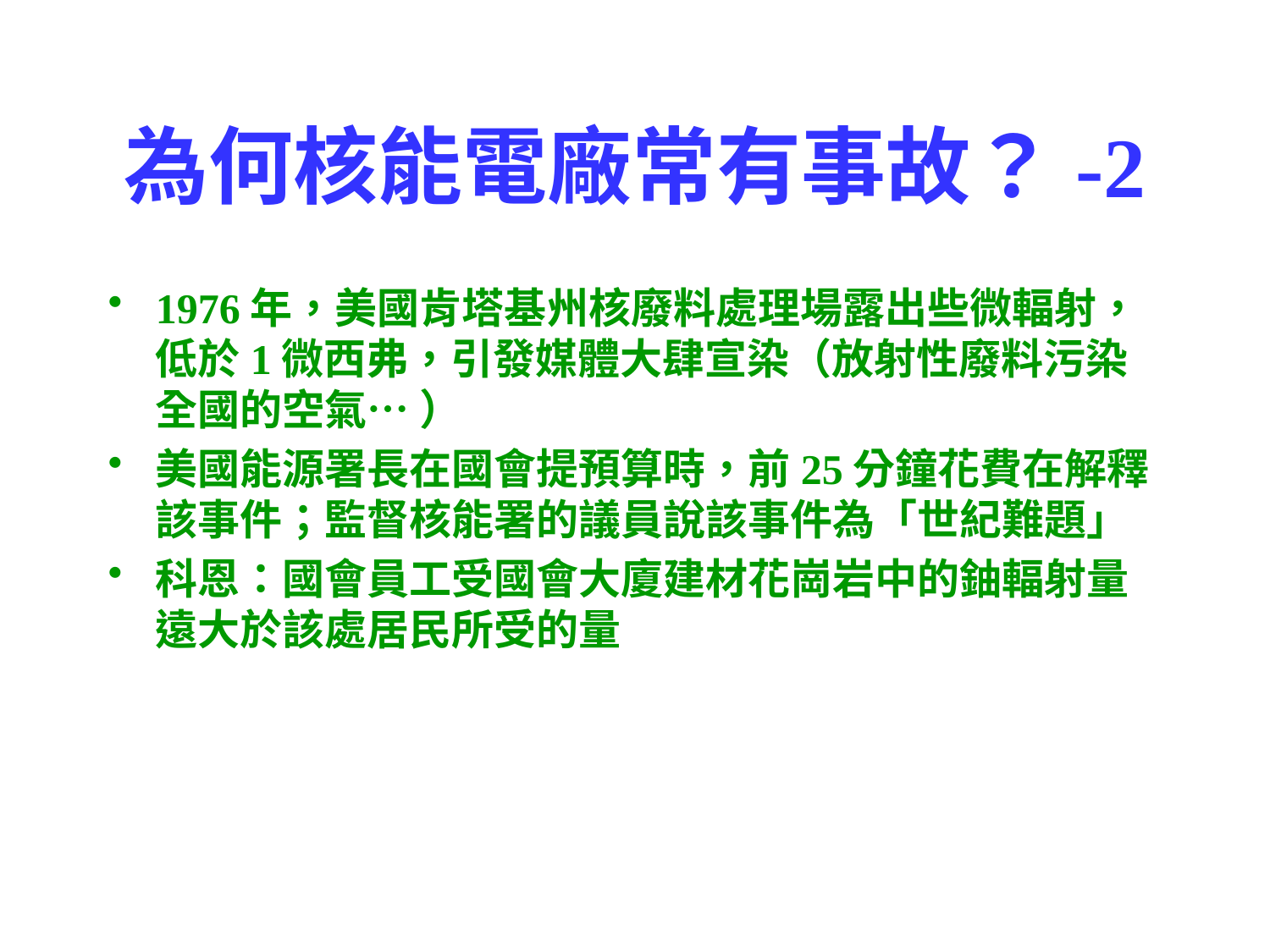

# 為何核能電廠常有事故？-2
1976年，美國肯塔基州核廢料處理場露出些微輻射，低於1微西弗，引發媒體大肆宣染（放射性廢料污染全國的空氣… ）
美國能源署長在國會提預算時，前25分鐘花費在解釋該事件；監督核能署的議員說該事件為「世紀難題」
科恩：國會員工受國會大廈建材花崗岩中的鈾輻射量遠大於該處居民所受的量